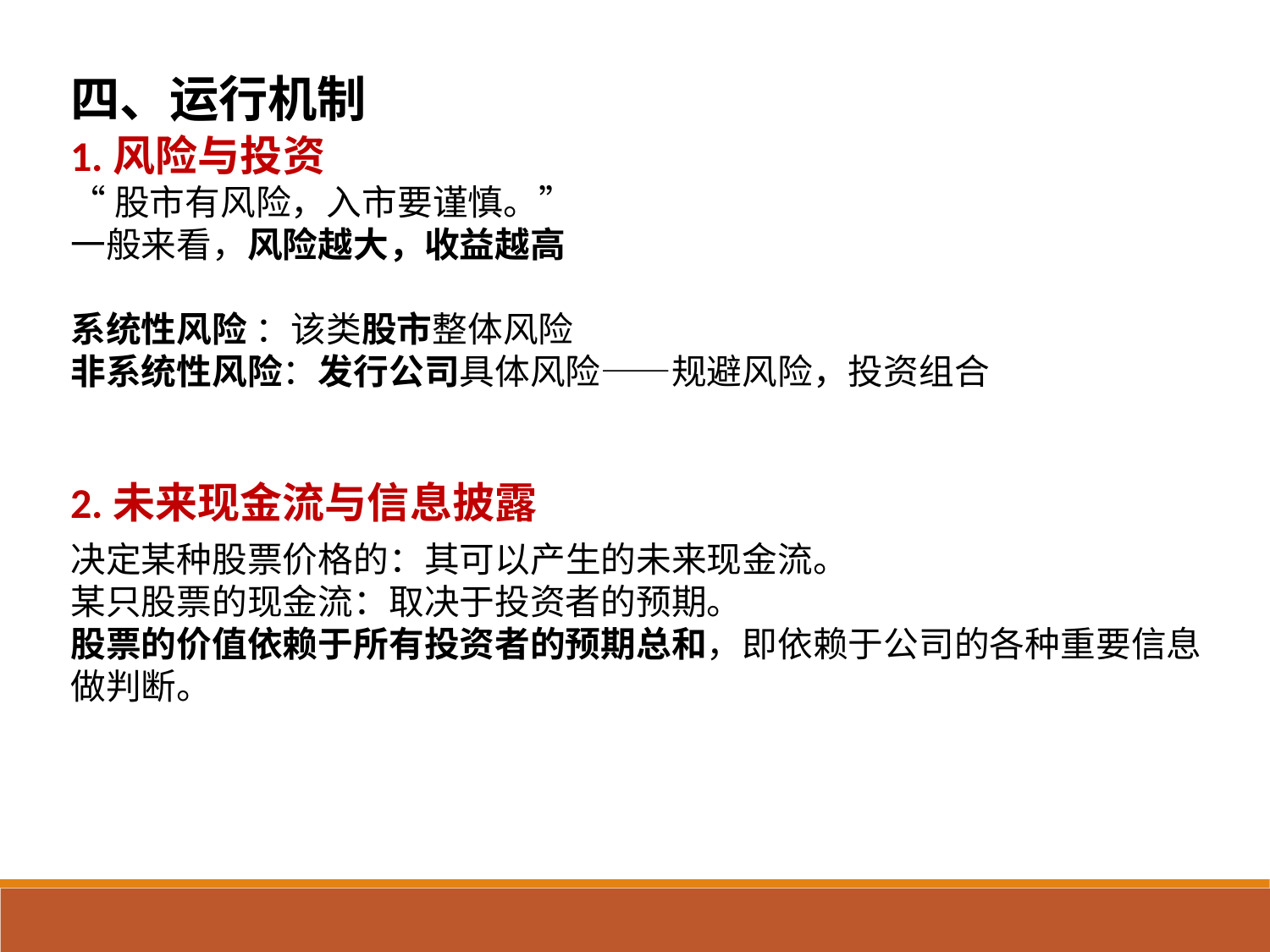

四、运行机制
1.风险与投资
“股市有风险，入市要谨慎。”
一般来看，风险越大，收益越高

系统性风险 ：该类股市整体风险
非系统性风险：发行公司具体风险——规避风险，投资组合

2.未来现金流与信息披露
决定某种股票价格的：其可以产生的未来现金流。
某只股票的现金流：取决于投资者的预期。
股票的价值依赖于所有投资者的预期总和，即依赖于公司的各种重要信息做判断。